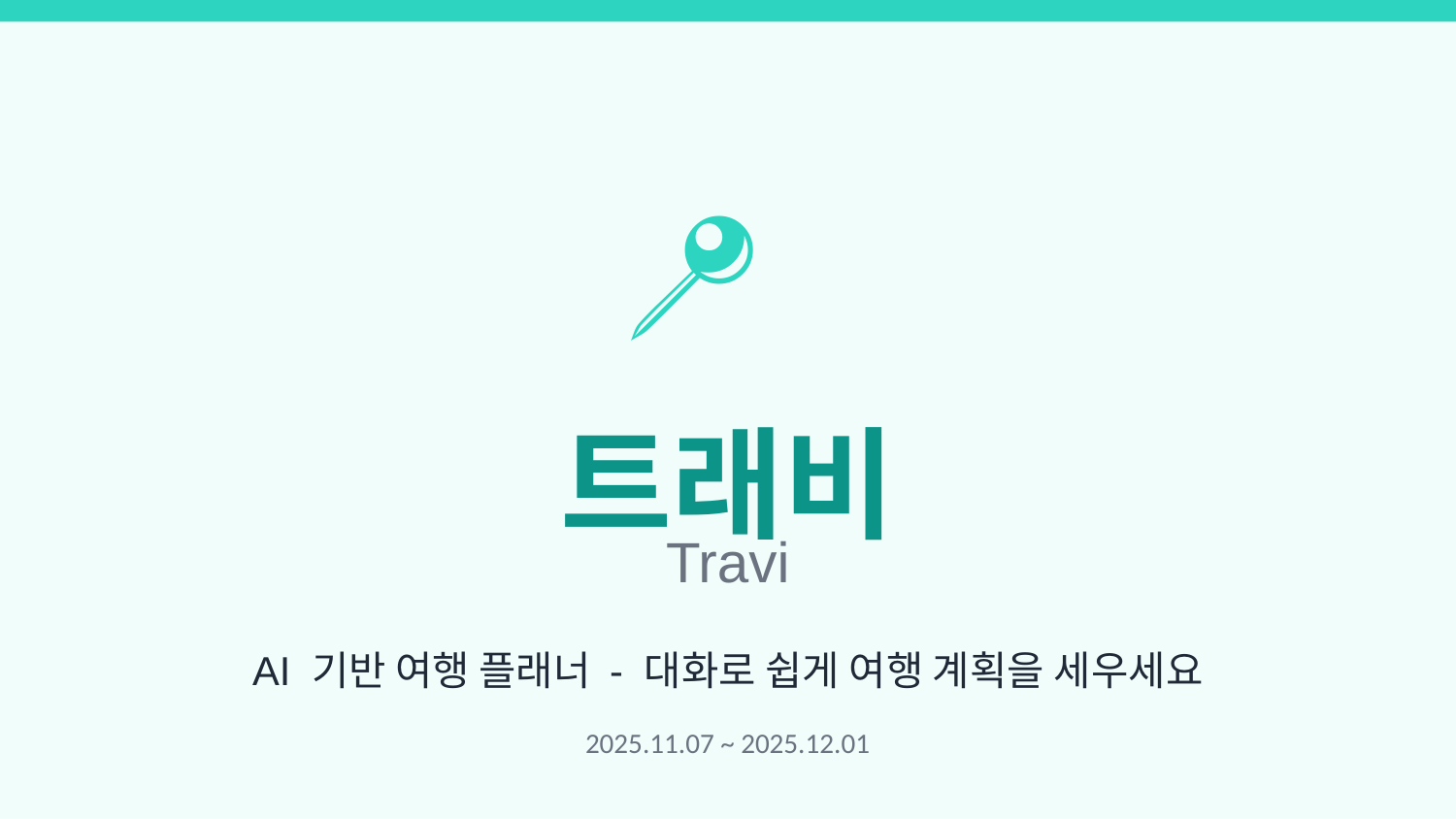

📍
트래비
Travi
AI 기반 여행 플래너 - 대화로 쉽게 여행 계획을 세우세요
2025.11.07 ~ 2025.12.01